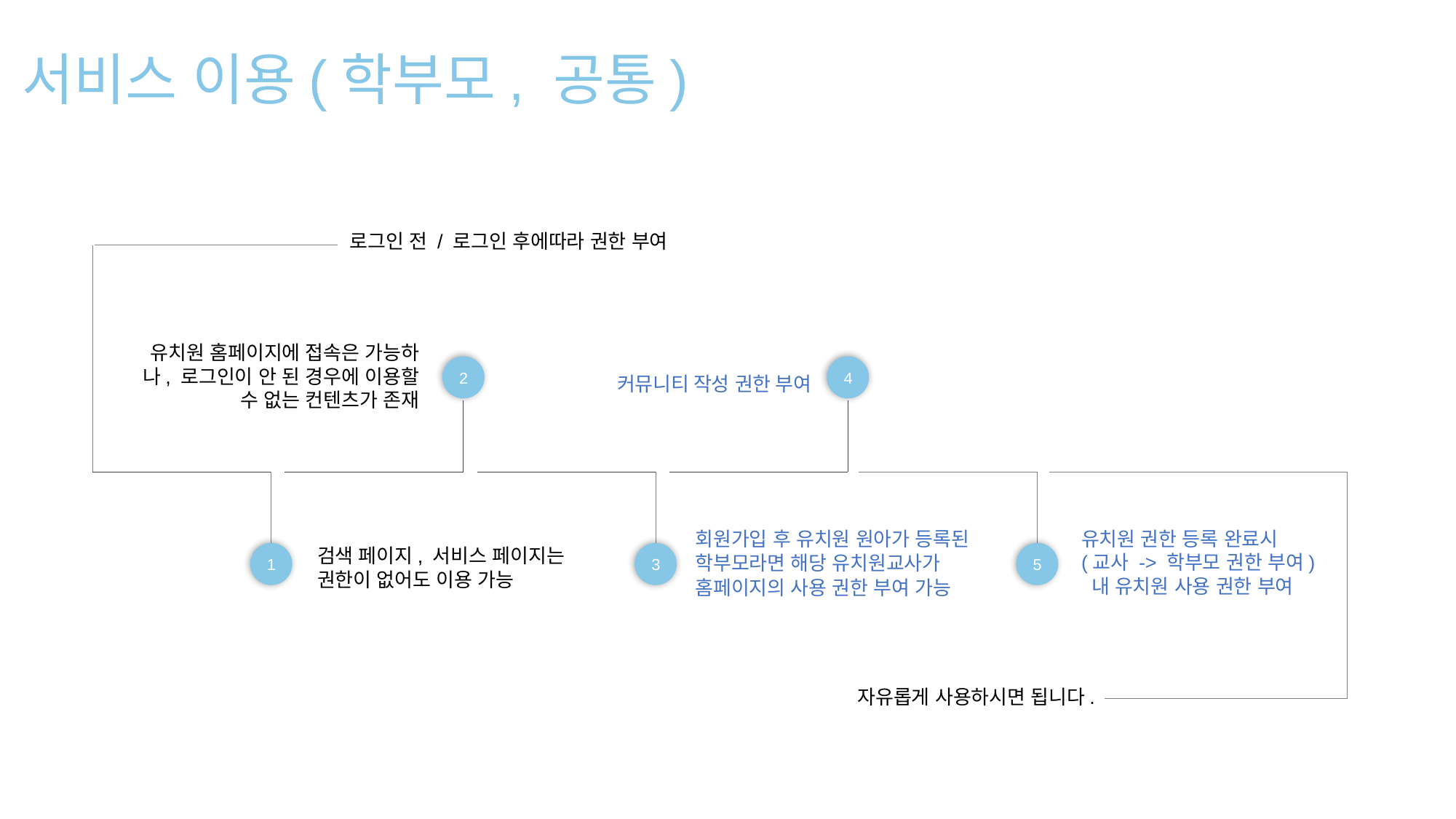

서비스 이용(학부모, 공통)
로그인 전 / 로그인 후에따라 권한 부여
유치원 홈페이지에 접속은 가능하나, 로그인이 안 된 경우에 이용할 수 없는 컨텐츠가 존재
커뮤니티 작성 권한 부여
2
4
1
3
5
회원가입 후 유치원 원아가 등록된 학부모라면 해당 유치원교사가 홈페이지의 사용 권한 부여 가능
유치원 권한 등록 완료시
(교사 -> 학부모 권한 부여)
 내 유치원 사용 권한 부여

검색 페이지, 서비스 페이지는 권한이 없어도 이용 가능
자유롭게 사용하시면 됩니다.